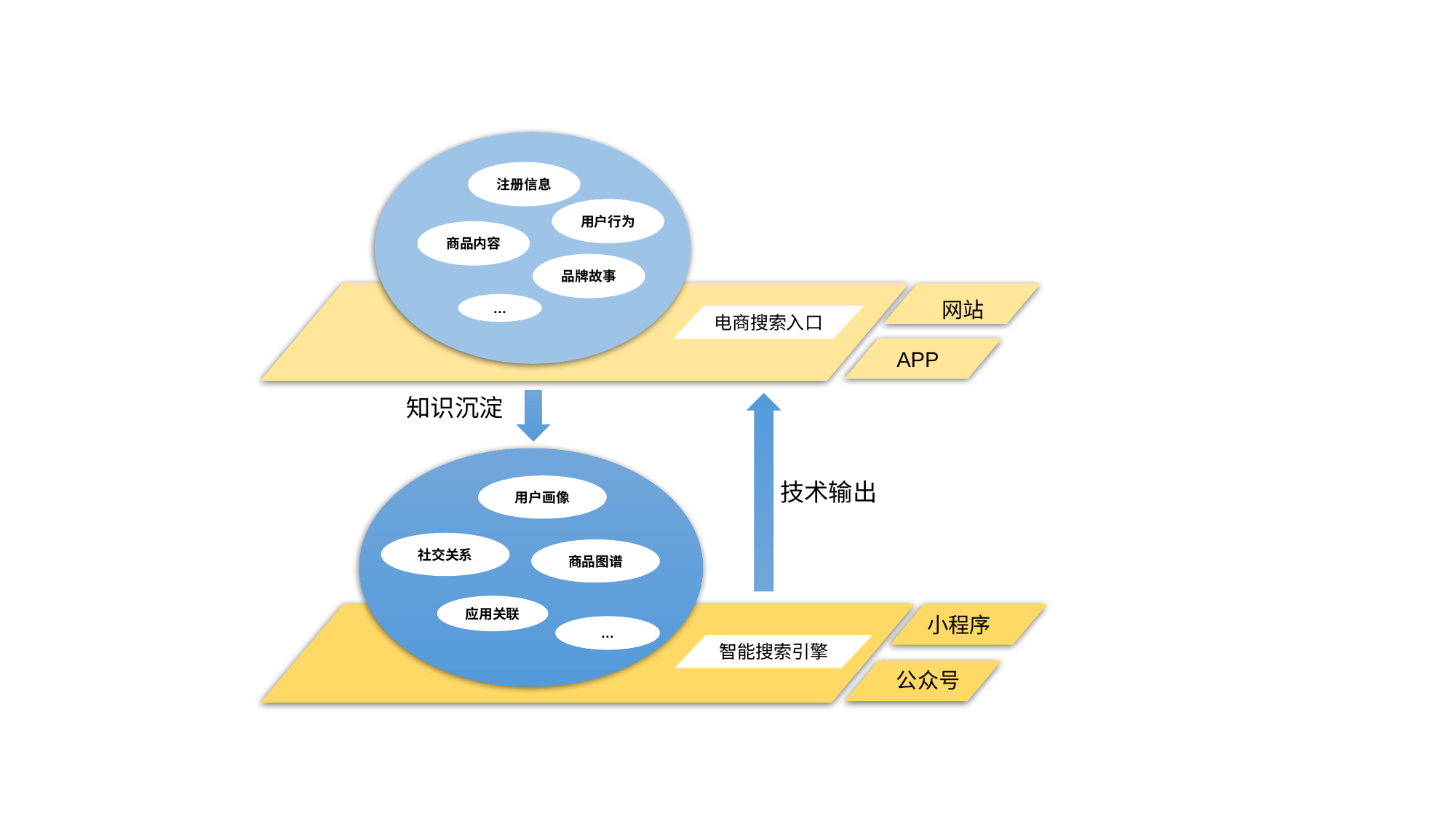

注册信息
用户行为
商品内容
品牌故事
…

网站
电商搜索入口

APP
知识沉淀

用户画像
社交关系
商品图谱
应用关联
…
技术输出

小程序
智能搜索引擎

公众号